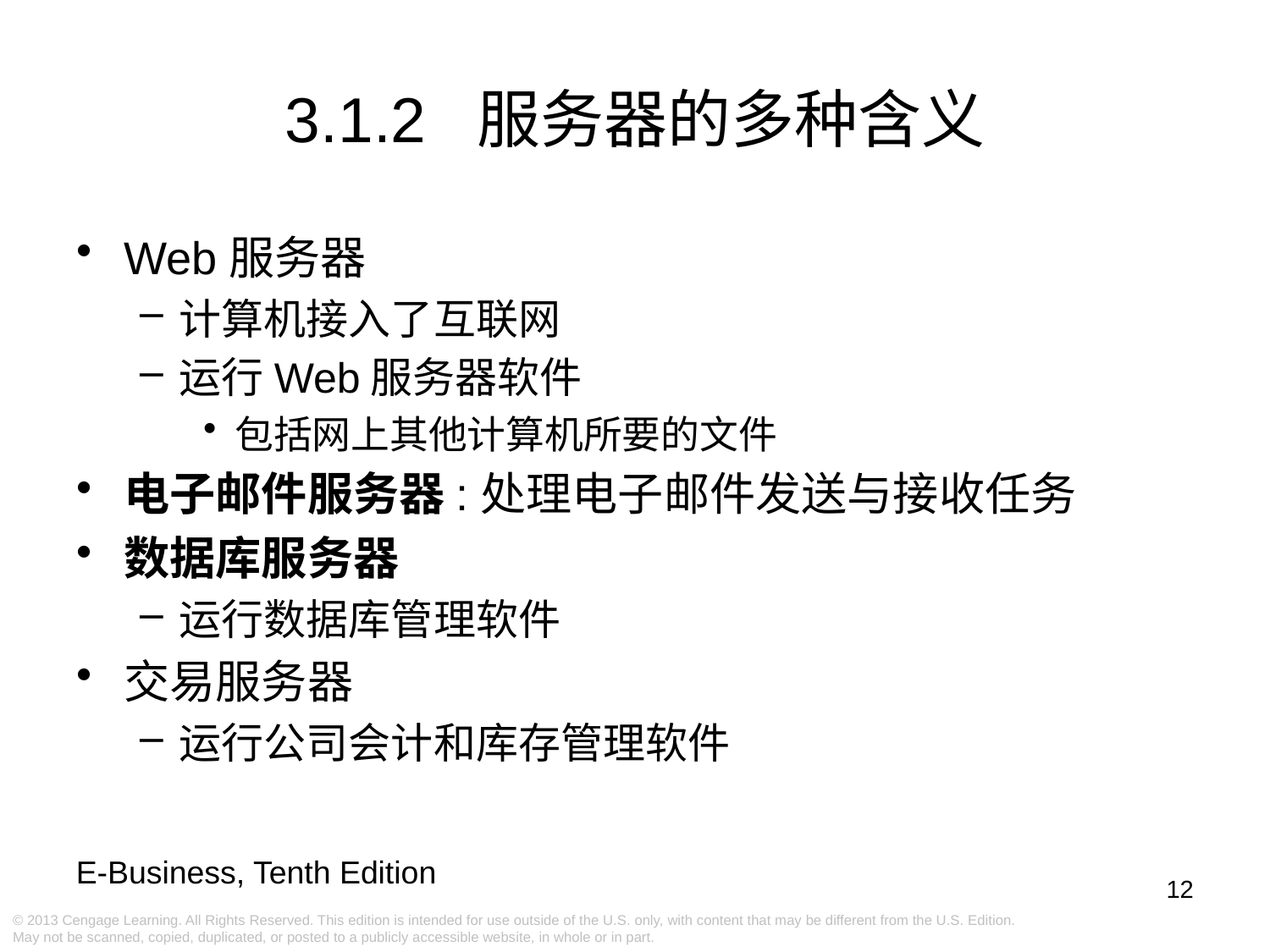

3.1.2  服务器的多种含义
Web服务器
计算机接入了互联网
运行Web服务器软件
包括网上其他计算机所要的文件
电子邮件服务器:处理电子邮件发送与接收任务
数据库服务器
运行数据库管理软件
交易服务器
运行公司会计和库存管理软件
12